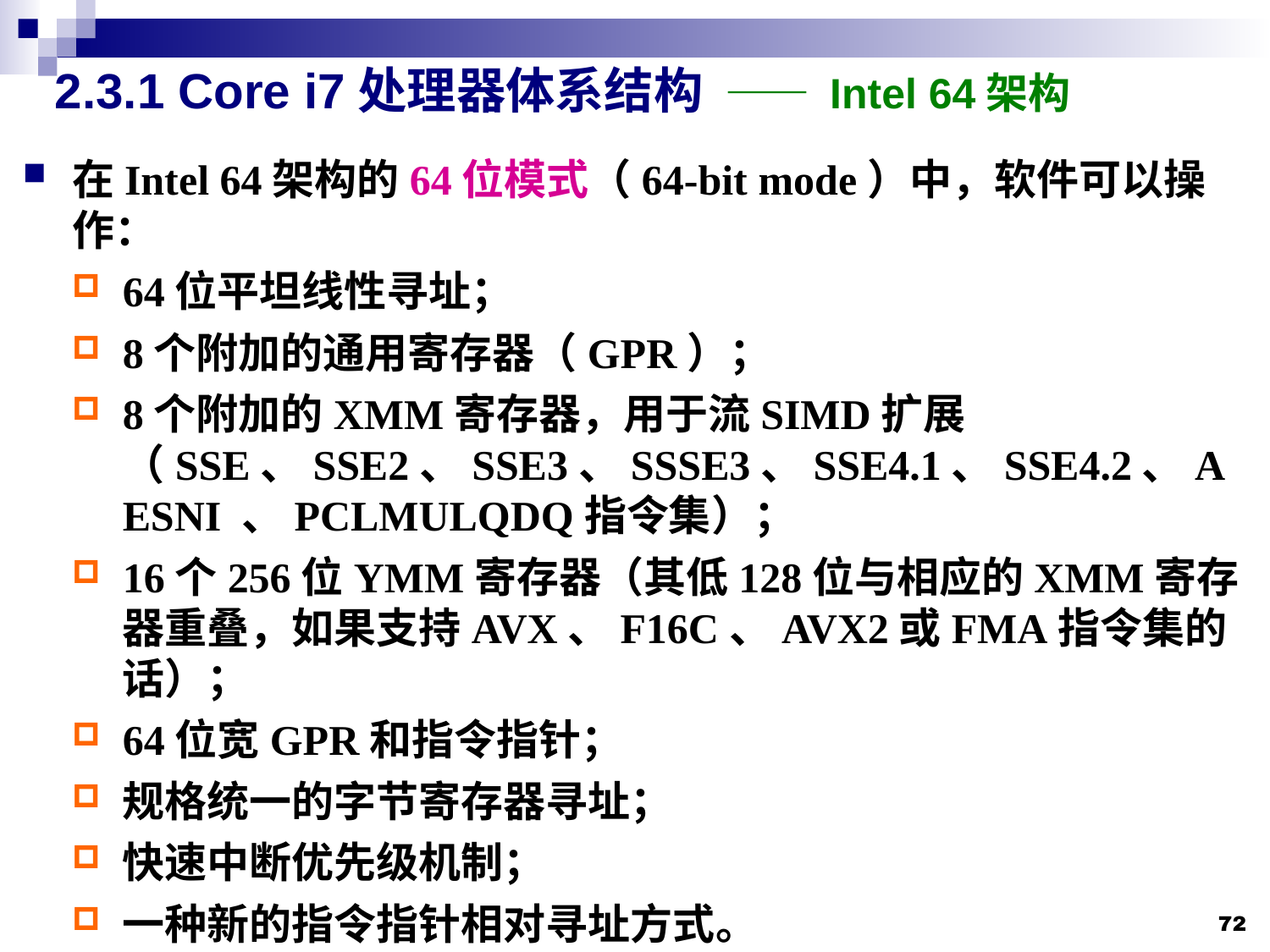

2.3.1 Core i7处理器体系结构  —— Intel 64架构
在Intel 64架构的64位模式（64-bit mode）中，软件可以操作：
64位平坦线性寻址；
8个附加的通用寄存器（GPR）；
8个附加的XMM寄存器，用于流SIMD扩展（SSE、SSE2、SSE3、SSSE3、SSE4.1、SSE4.2、AESNI 、PCLMULQDQ指令集）；
16个256位YMM寄存器（其低128位与相应的XMM寄存器重叠，如果支持AVX、F16C、AVX2或FMA指令集的话）；
64位宽GPR和指令指针；
规格统一的字节寄存器寻址；
快速中断优先级机制；
一种新的指令指针相对寻址方式。
72